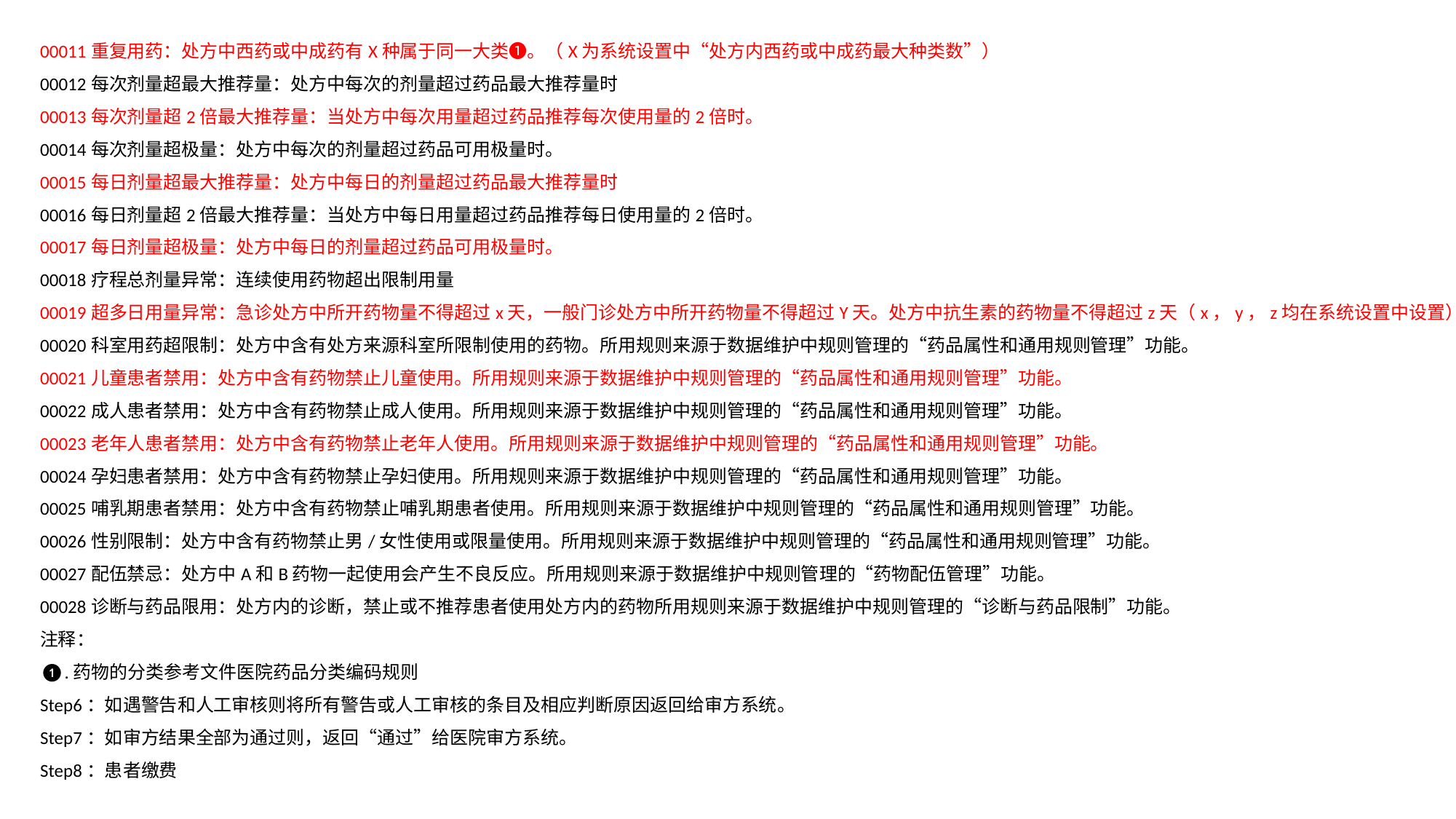

00011重复用药：处方中西药或中成药有X种属于同一大类❶。（X为系统设置中“处方内西药或中成药最大种类数”）
00012每次剂量超最大推荐量：处方中每次的剂量超过药品最大推荐量时
00013每次剂量超2倍最大推荐量：当处方中每次用量超过药品推荐每次使用量的2倍时。
00014每次剂量超极量：处方中每次的剂量超过药品可用极量时。
00015每日剂量超最大推荐量：处方中每日的剂量超过药品最大推荐量时
00016每日剂量超2倍最大推荐量：当处方中每日用量超过药品推荐每日使用量的2倍时。
00017每日剂量超极量：处方中每日的剂量超过药品可用极量时。
00018疗程总剂量异常：连续使用药物超出限制用量
00019超多日用量异常：急诊处方中所开药物量不得超过x天，一般门诊处方中所开药物量不得超过Y天。处方中抗生素的药物量不得超过z天（x，y，z均在系统设置中设置）
00020科室用药超限制：处方中含有处方来源科室所限制使用的药物。所用规则来源于数据维护中规则管理的“药品属性和通用规则管理”功能。
00021儿童患者禁用：处方中含有药物禁止儿童使用。所用规则来源于数据维护中规则管理的“药品属性和通用规则管理”功能。
00022成人患者禁用：处方中含有药物禁止成人使用。所用规则来源于数据维护中规则管理的“药品属性和通用规则管理”功能。
00023老年人患者禁用：处方中含有药物禁止老年人使用。所用规则来源于数据维护中规则管理的“药品属性和通用规则管理”功能。
00024孕妇患者禁用：处方中含有药物禁止孕妇使用。所用规则来源于数据维护中规则管理的“药品属性和通用规则管理”功能。00025哺乳期患者禁用：处方中含有药物禁止哺乳期患者使用。所用规则来源于数据维护中规则管理的“药品属性和通用规则管理”功能。00026性别限制：处方中含有药物禁止男/女性使用或限量使用。所用规则来源于数据维护中规则管理的“药品属性和通用规则管理”功能。00027配伍禁忌：处方中A和B药物一起使用会产生不良反应。所用规则来源于数据维护中规则管理的“药物配伍管理”功能。00028诊断与药品限用：处方内的诊断，禁止或不推荐患者使用处方内的药物所用规则来源于数据维护中规则管理的“诊断与药品限制”功能。注释：❶.药物的分类参考文件医院药品分类编码规则Step6：如遇警告和人工审核则将所有警告或人工审核的条目及相应判断原因返回给审方系统。Step7：如审方结果全部为通过则，返回“通过”给医院审方系统。Step8：患者缴费